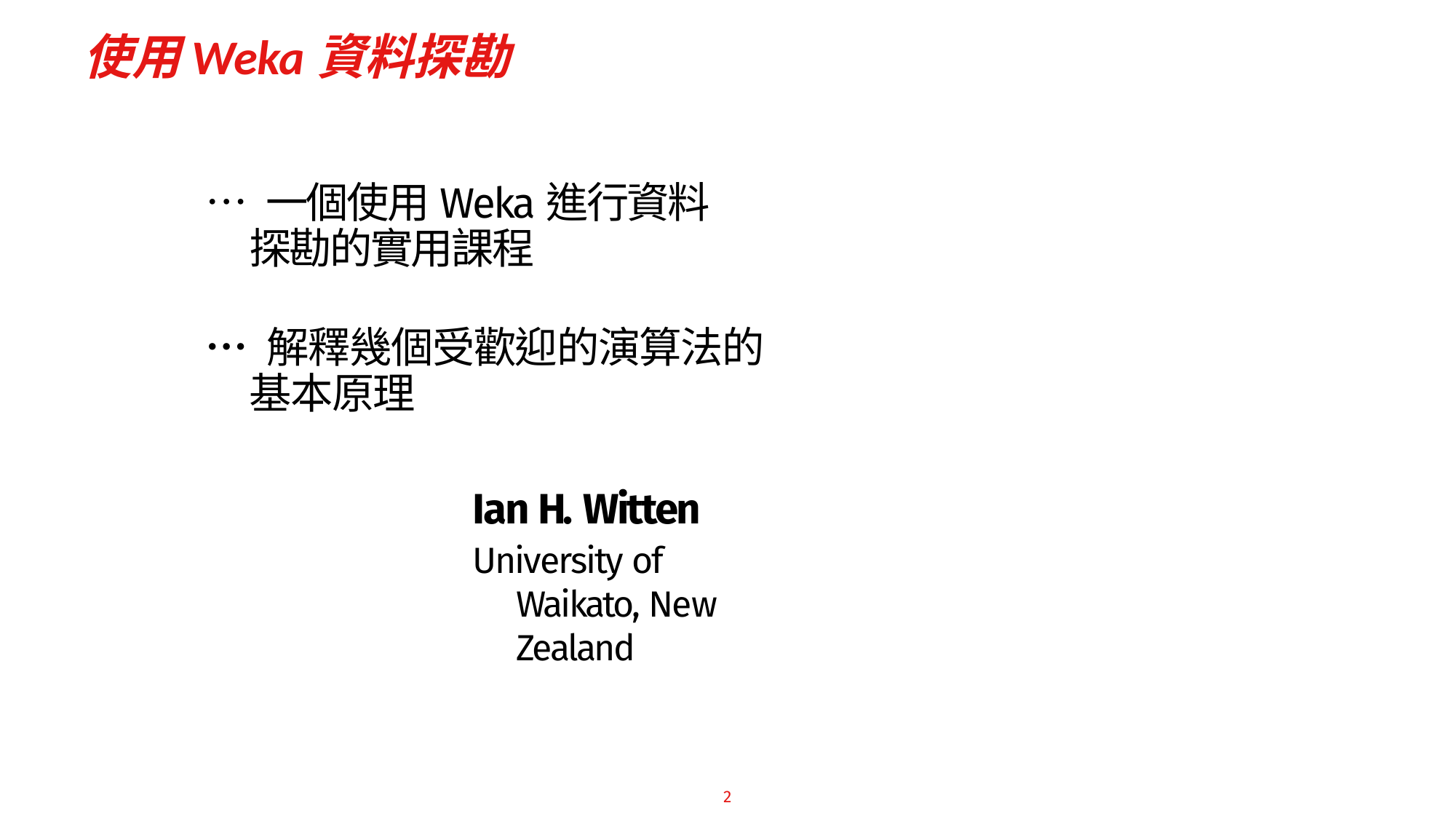

# 使用Weka資料探勘
… 一個使用Weka進行資料探勘的實用課程

… 解釋幾個受歡迎的演算法的基本原理

Ian H. Witten
University of Waikato, New Zealand
2